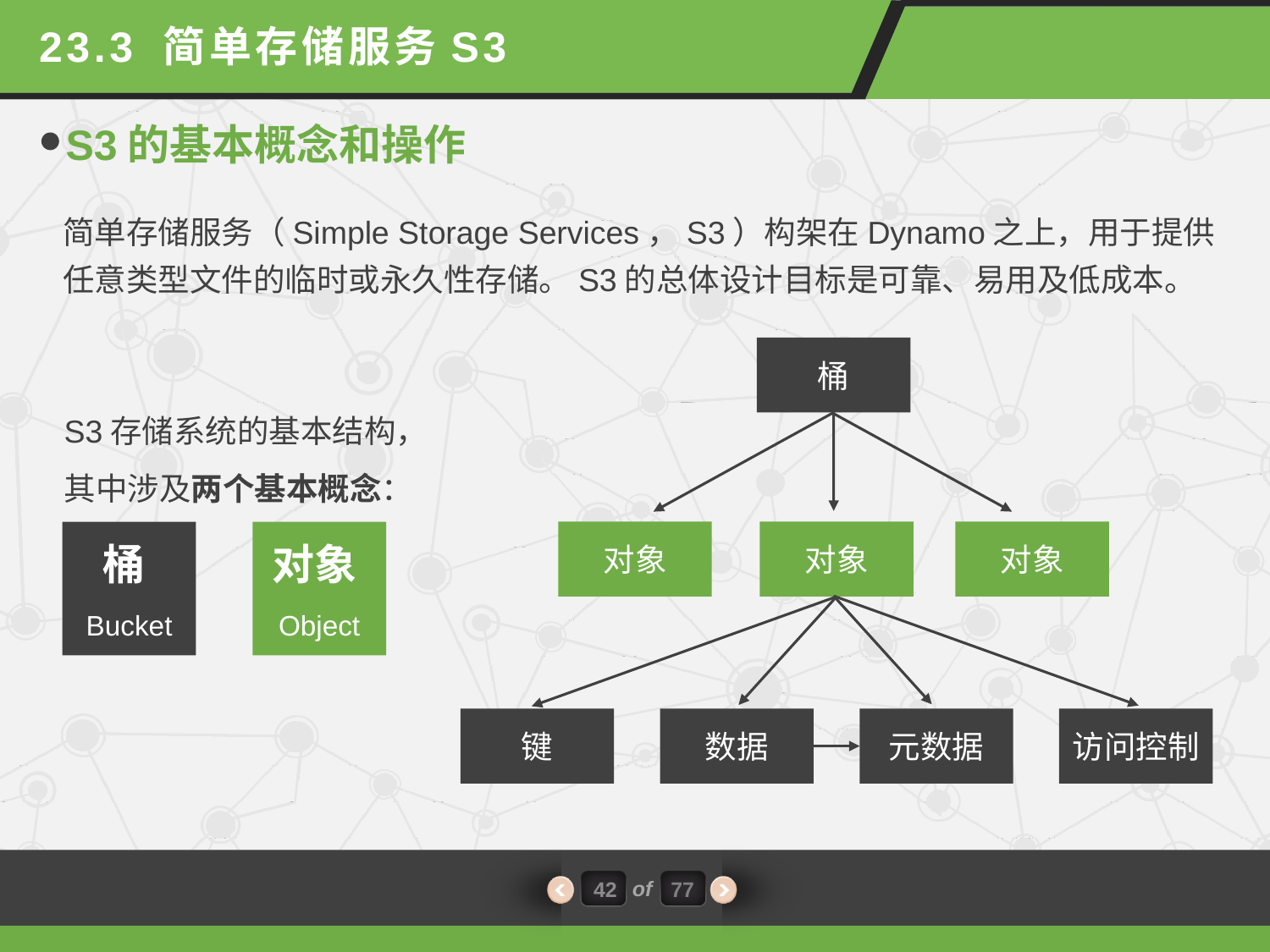

23.3 简单存储服务S3
S3的基本概念和操作

简单存储服务（Simple Storage Services，S3）构架在Dynamo之上，用于提供任意类型文件的临时或永久性存储。S3的总体设计目标是可靠、易用及低成本。
桶
对象
对象
对象
键
数据
元数据
访问控制
S3存储系统的基本结构，
其中涉及两个基本概念：
桶Bucket
对象Object
42